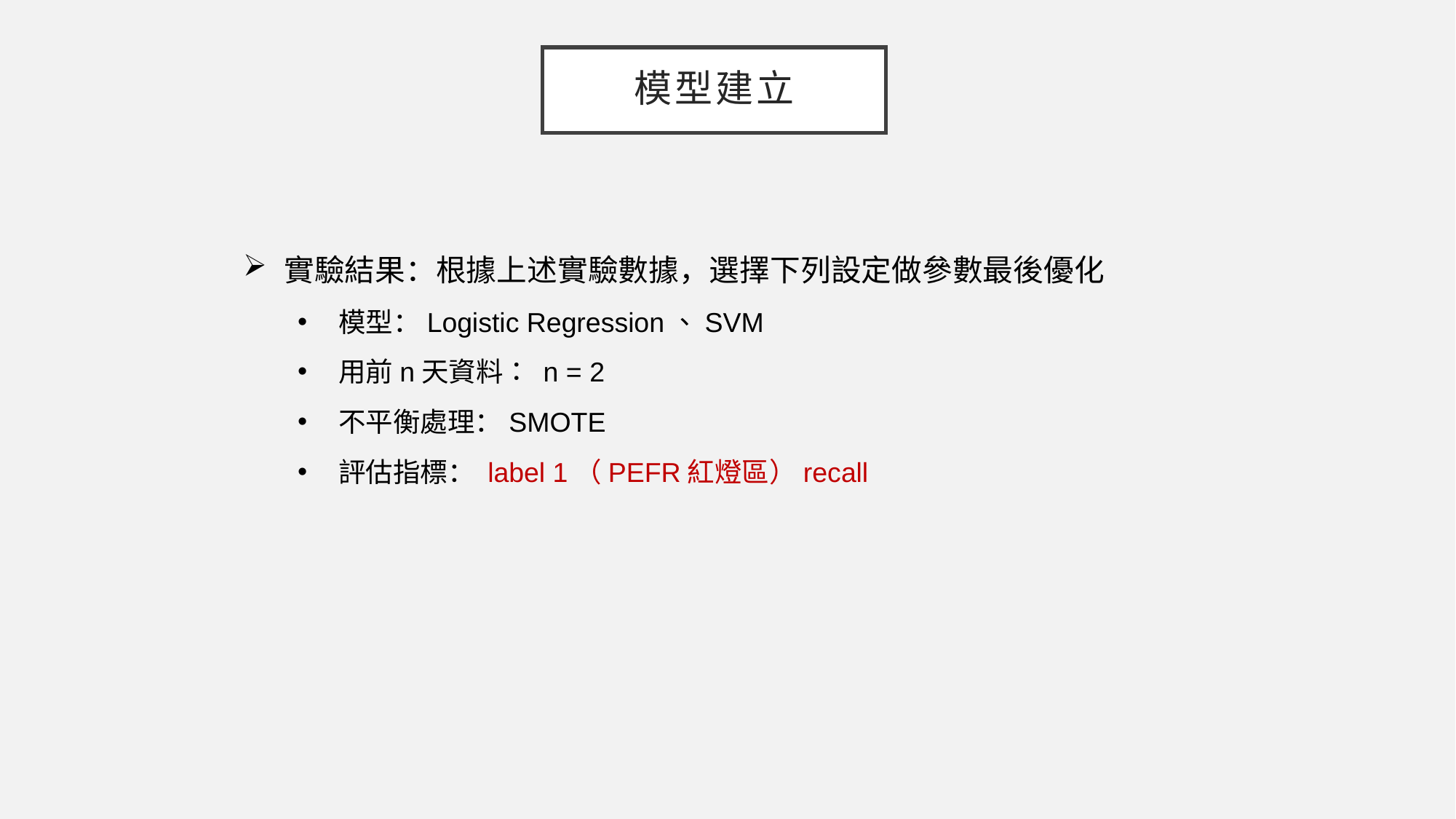

# 模型建立
實驗結果：根據上述實驗數據，選擇下列設定做參數最後優化
模型：Logistic Regression、SVM
用前n天資料： n = 2
不平衡處理：SMOTE
評估指標： label 1（PEFR紅燈區）recall